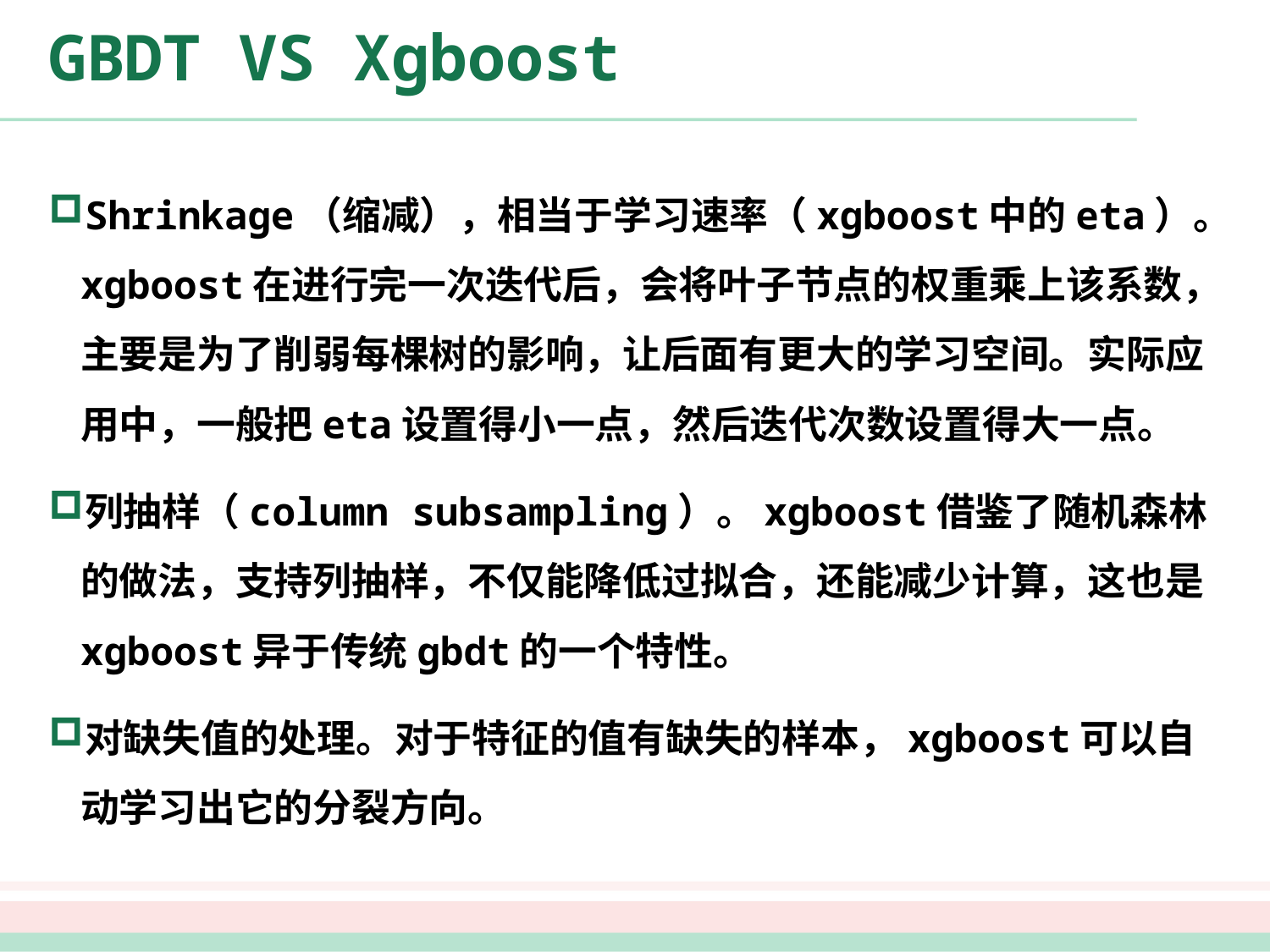

# GBDT VS Xgboost
Shrinkage（缩减），相当于学习速率（xgboost中的eta）。xgboost在进行完一次迭代后，会将叶子节点的权重乘上该系数，主要是为了削弱每棵树的影响，让后面有更大的学习空间。实际应用中，一般把eta设置得小一点，然后迭代次数设置得大一点。
列抽样（column subsampling）。xgboost借鉴了随机森林的做法，支持列抽样，不仅能降低过拟合，还能减少计算，这也是xgboost异于传统gbdt的一个特性。
对缺失值的处理。对于特征的值有缺失的样本，xgboost可以自动学习出它的分裂方向。